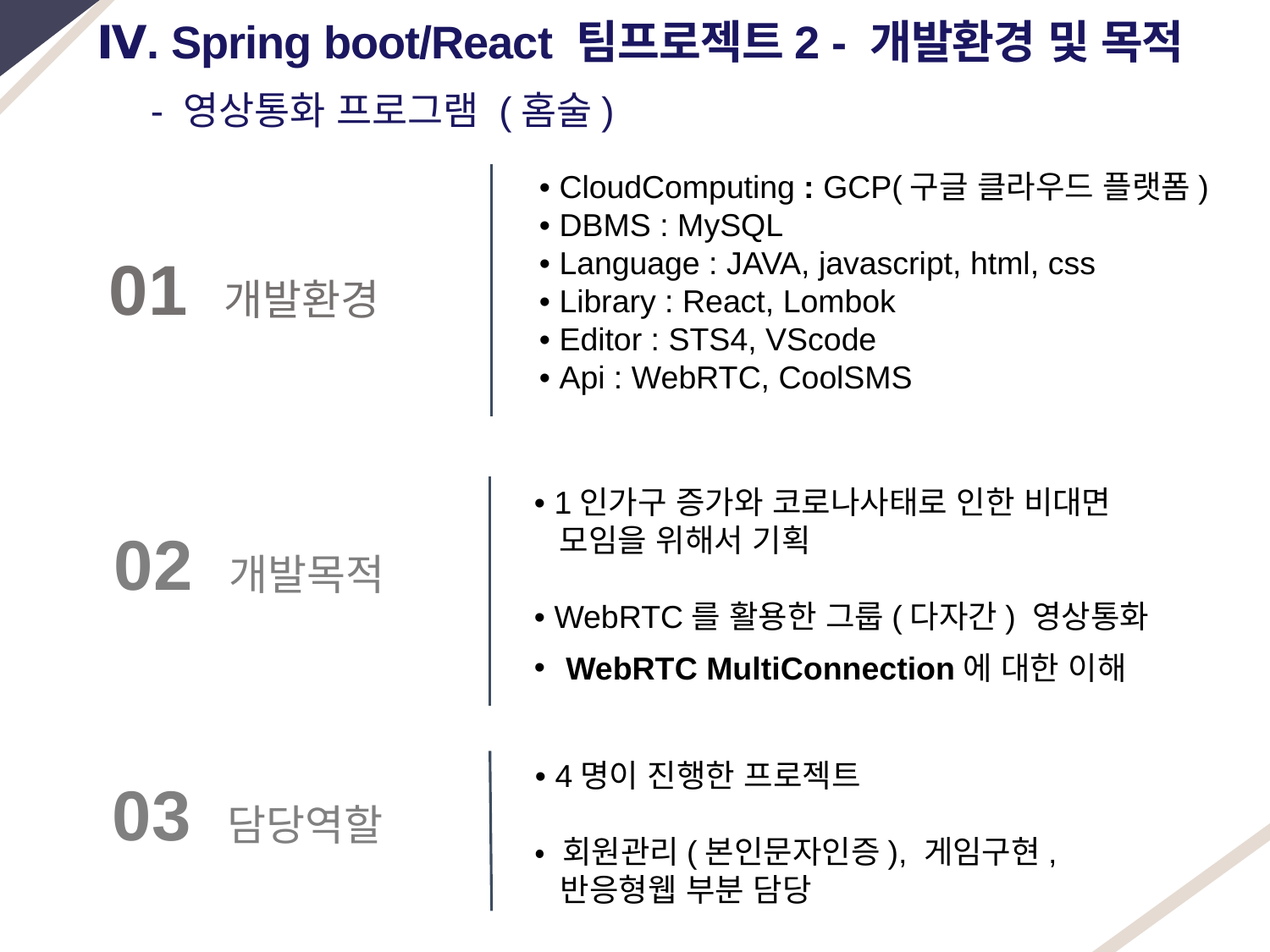

Ⅳ. Spring boot/React 팀프로젝트2 - 개발환경 및 목적
     - 영상통화 프로그램 (홈술)
• CloudComputing : GCP(구글 클라우드 플랫폼)
• DBMS : MySQL
• Language : JAVA, javascript, html, css
• Library : React, Lombok
• Editor : STS4, VScode
• Api : WebRTC, CoolSMS
01 개발환경
• 1인가구 증가와 코로나사태로 인한 비대면
  모임을 위해서 기획

• WebRTC를 활용한 그룹(다자간) 영상통화
WebRTC MultiConnection에 대한 이해
02 개발목적
• 4명이 진행한 프로젝트

• 회원관리(본인문자인증), 게임구현,
  반응형웹 부분 담당

03 담당역할